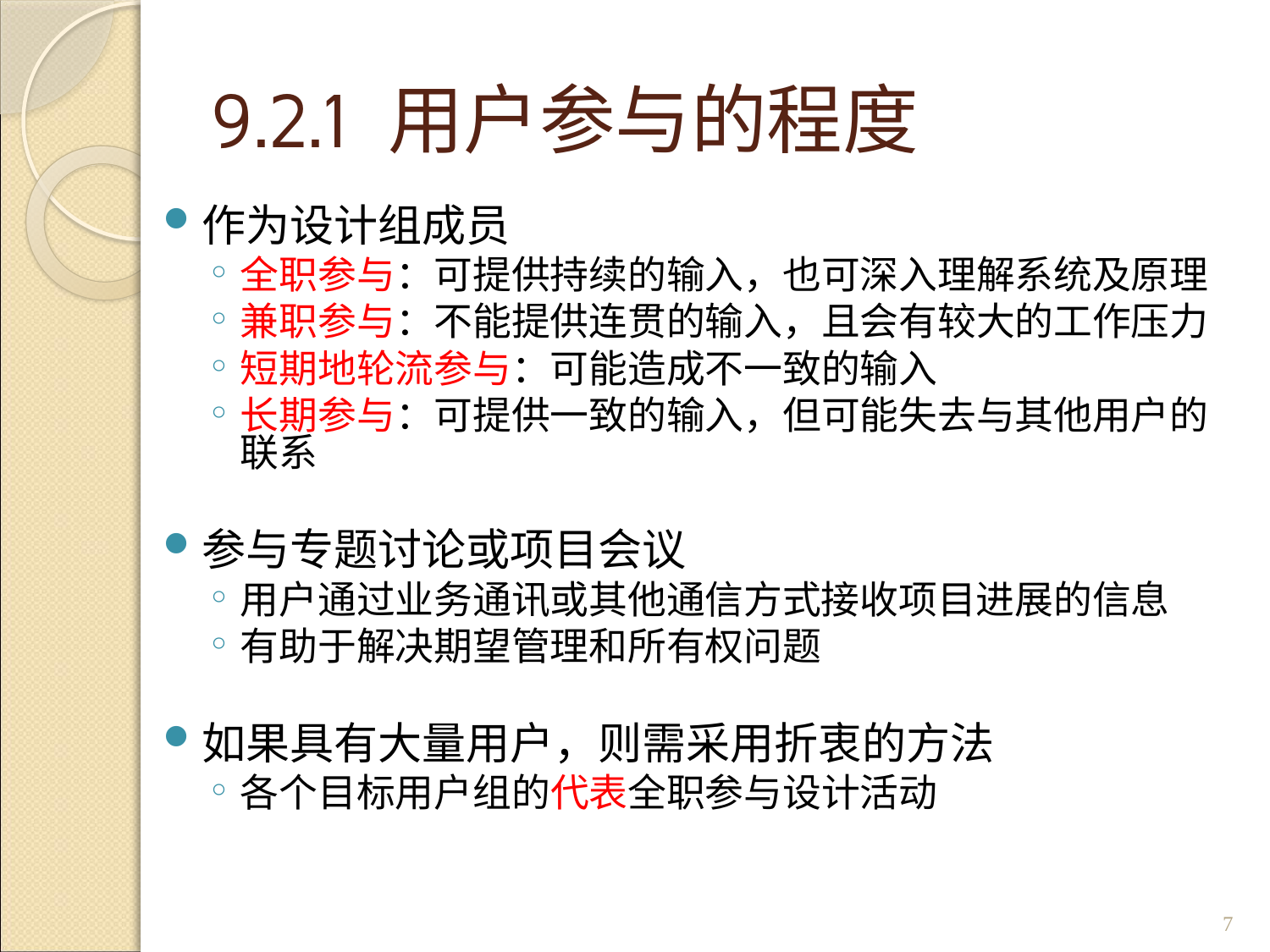

# 9.2.1 用户参与的程度
作为设计组成员
全职参与：可提供持续的输入，也可深入理解系统及原理
兼职参与：不能提供连贯的输入，且会有较大的工作压力
短期地轮流参与：可能造成不一致的输入
长期参与：可提供一致的输入，但可能失去与其他用户的联系

参与专题讨论或项目会议
用户通过业务通讯或其他通信方式接收项目进展的信息
有助于解决期望管理和所有权问题

如果具有大量用户，则需采用折衷的方法
各个目标用户组的代表全职参与设计活动
7